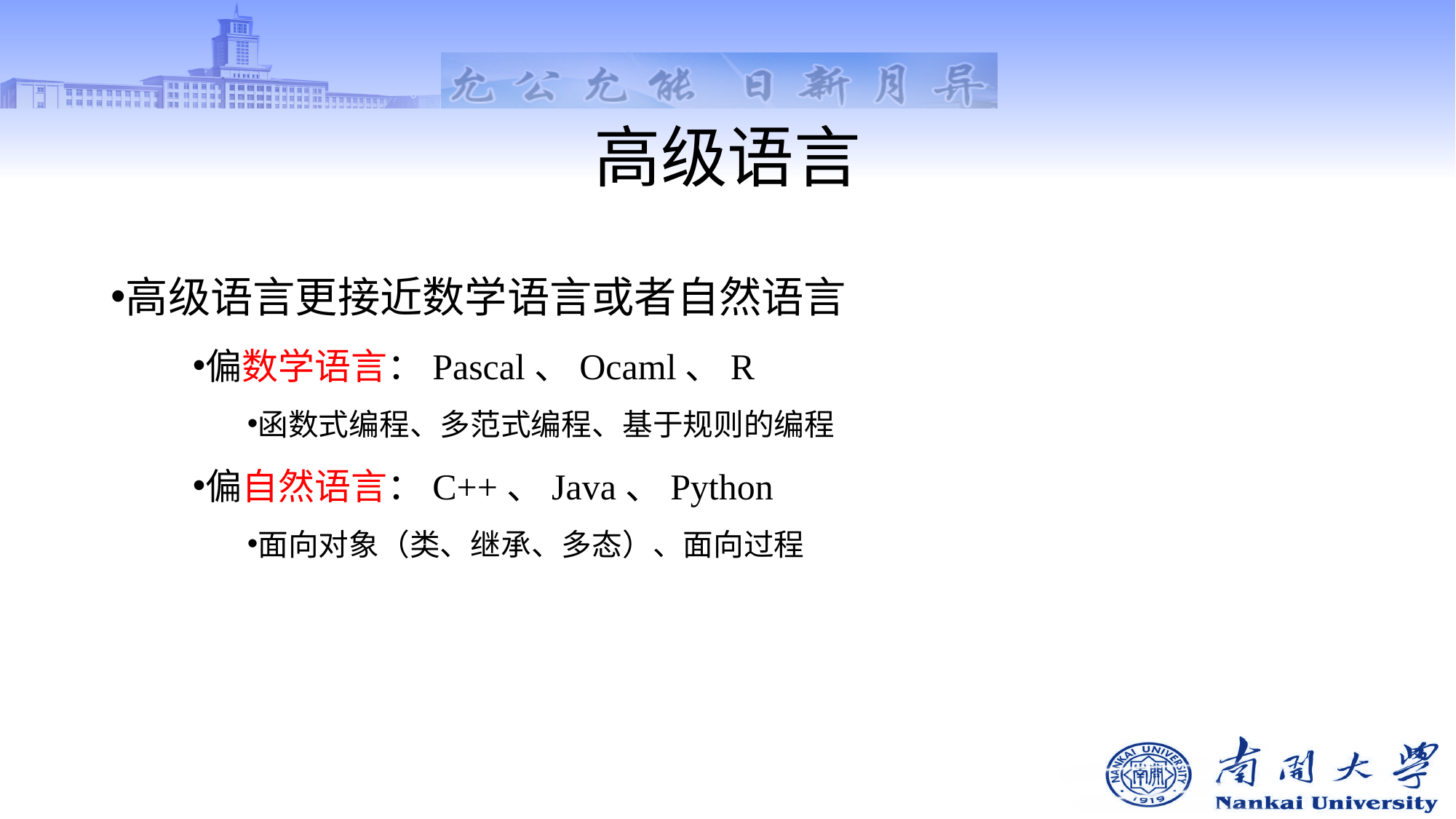

# 高级语言
高级语言更接近数学语言或者自然语言
偏数学语言：Pascal、Ocaml、R
函数式编程、多范式编程、基于规则的编程
偏自然语言：C++、Java、Python
面向对象（类、继承、多态）、面向过程